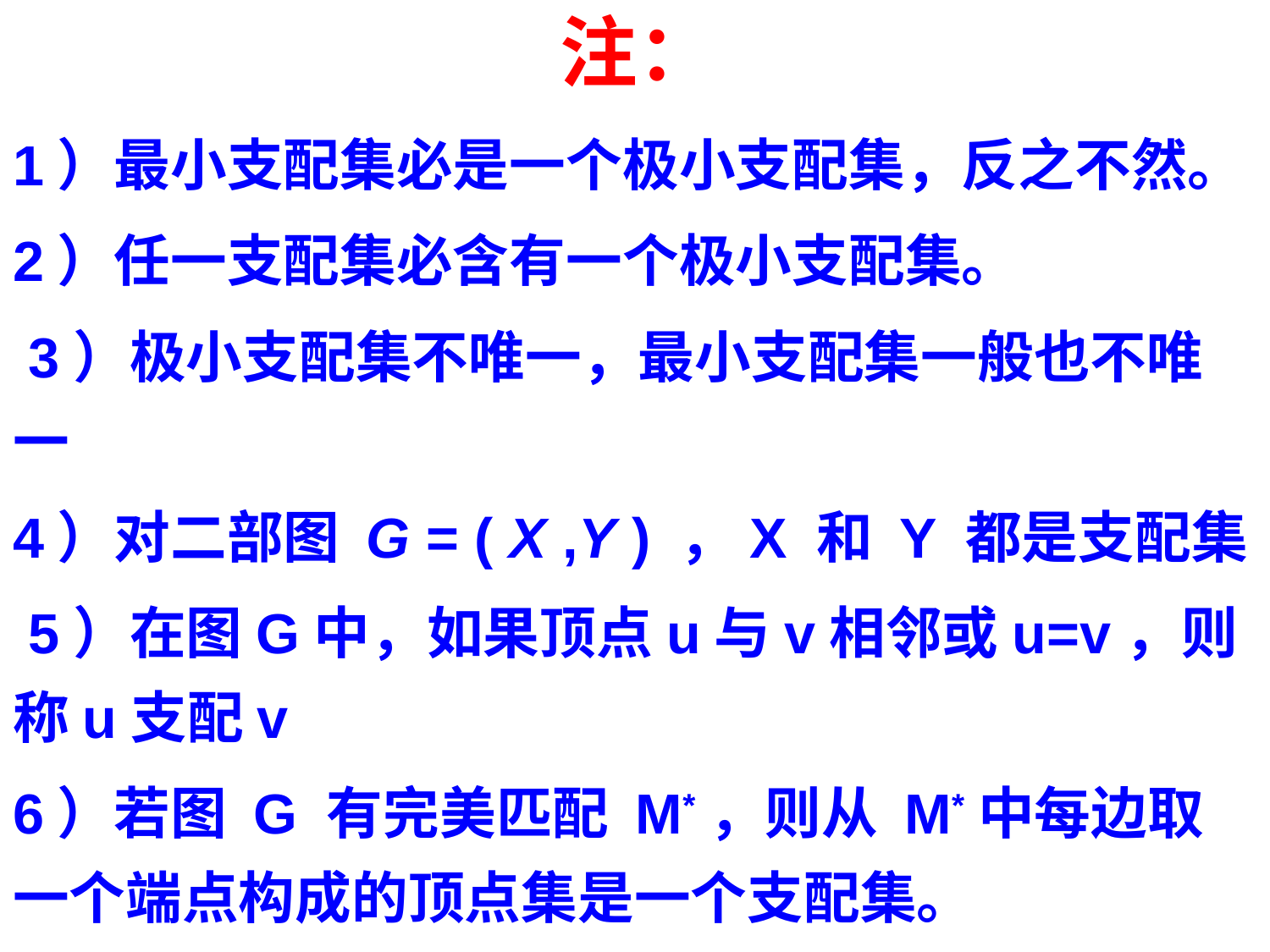

# 注：
1）最小支配集必是一个极小支配集，反之不然。
2）任一支配集必含有一个极小支配集。
 3）极小支配集不唯一，最小支配集一般也不唯一
4）对二部图 G = ( X ,Y ) ，X 和 Y 都是支配集
 5）在图G中，如果顶点u与v相邻或u=v，则称u支配v
6）若图 G 有完美匹配 M*，则从 M*中每边取一个端点构成的顶点集是一个支配集。